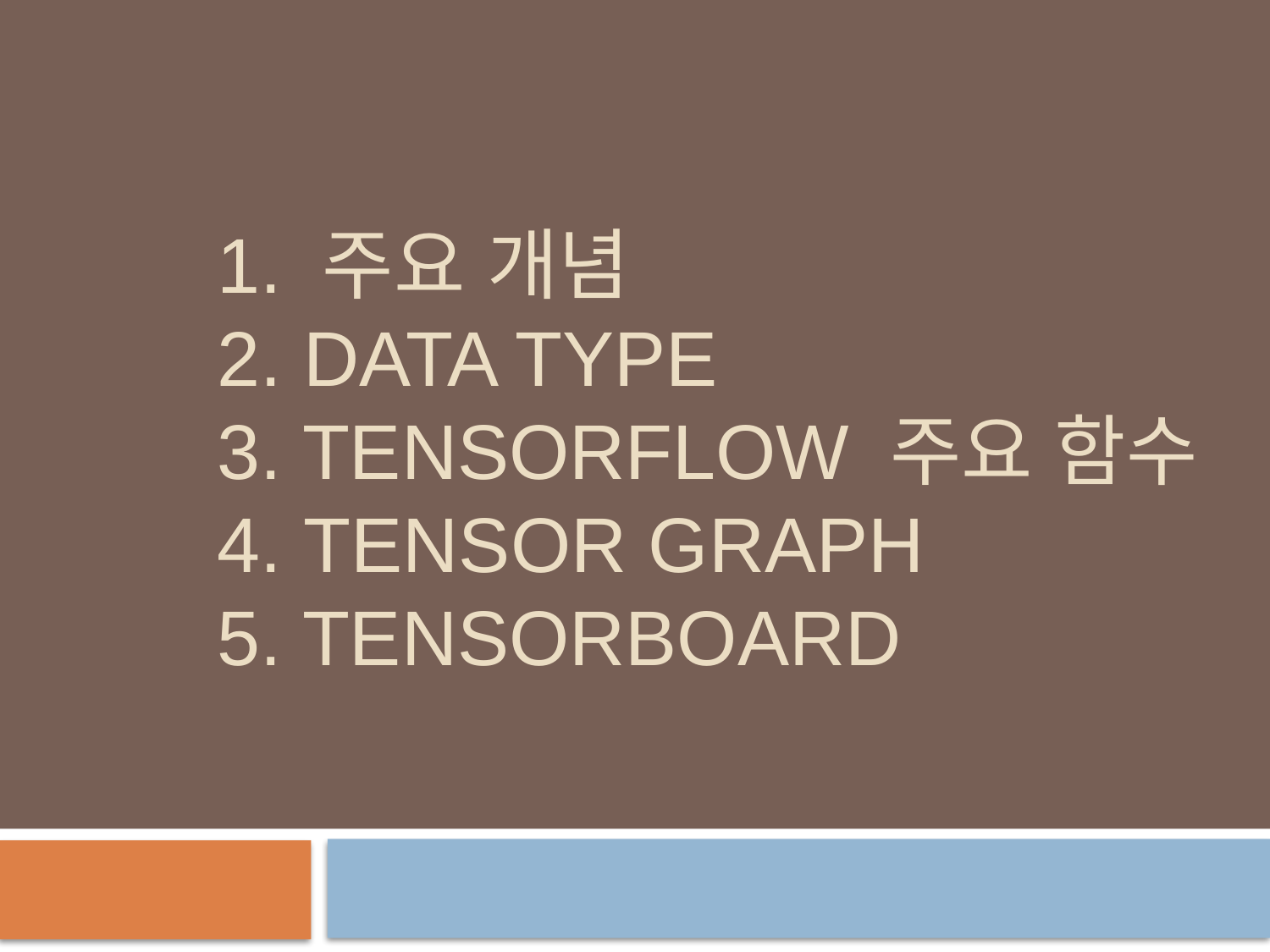

# 1. 주요 개념 2. Data type 3. Tensorflow 주요 함수 4. Tensor graph 5. tensorboard